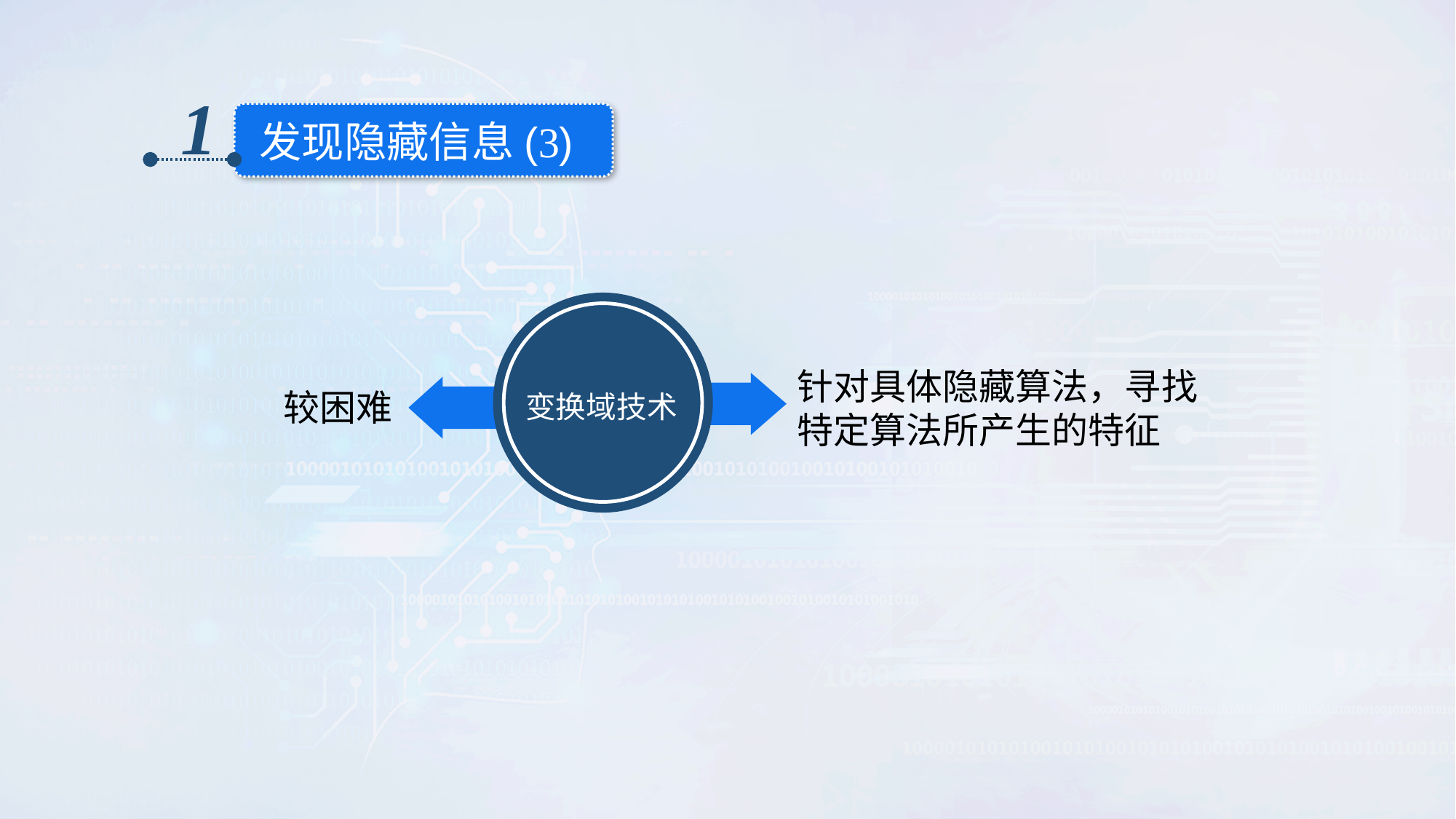

1

发现隐藏信息(3)

针对具体隐藏算法，寻找特定算法所产生的特征

较困难
变换域技术